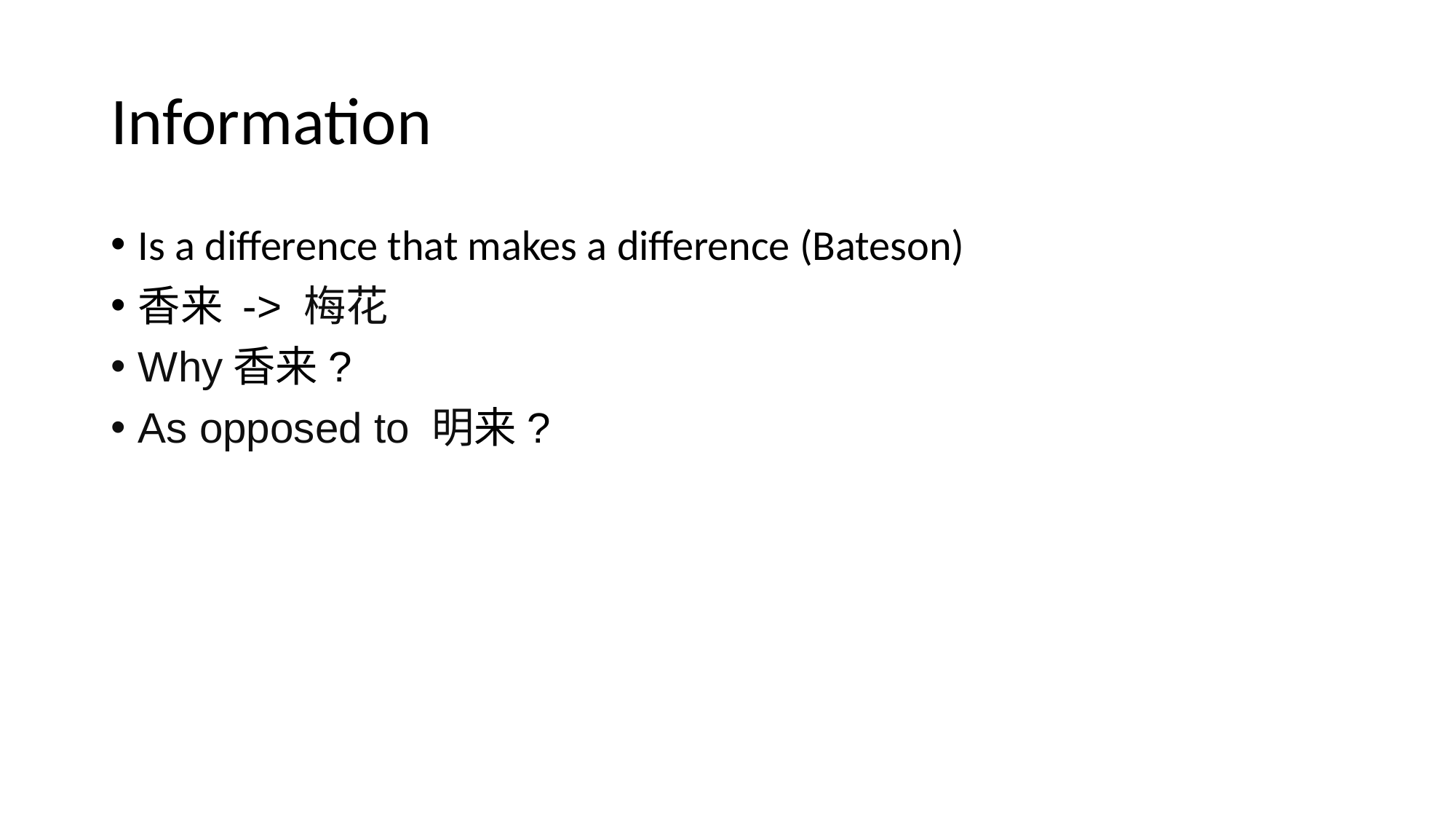

# Information
Is a difference that makes a difference (Bateson)
香来 -> 梅花
Why香来?
As opposed to 明来?